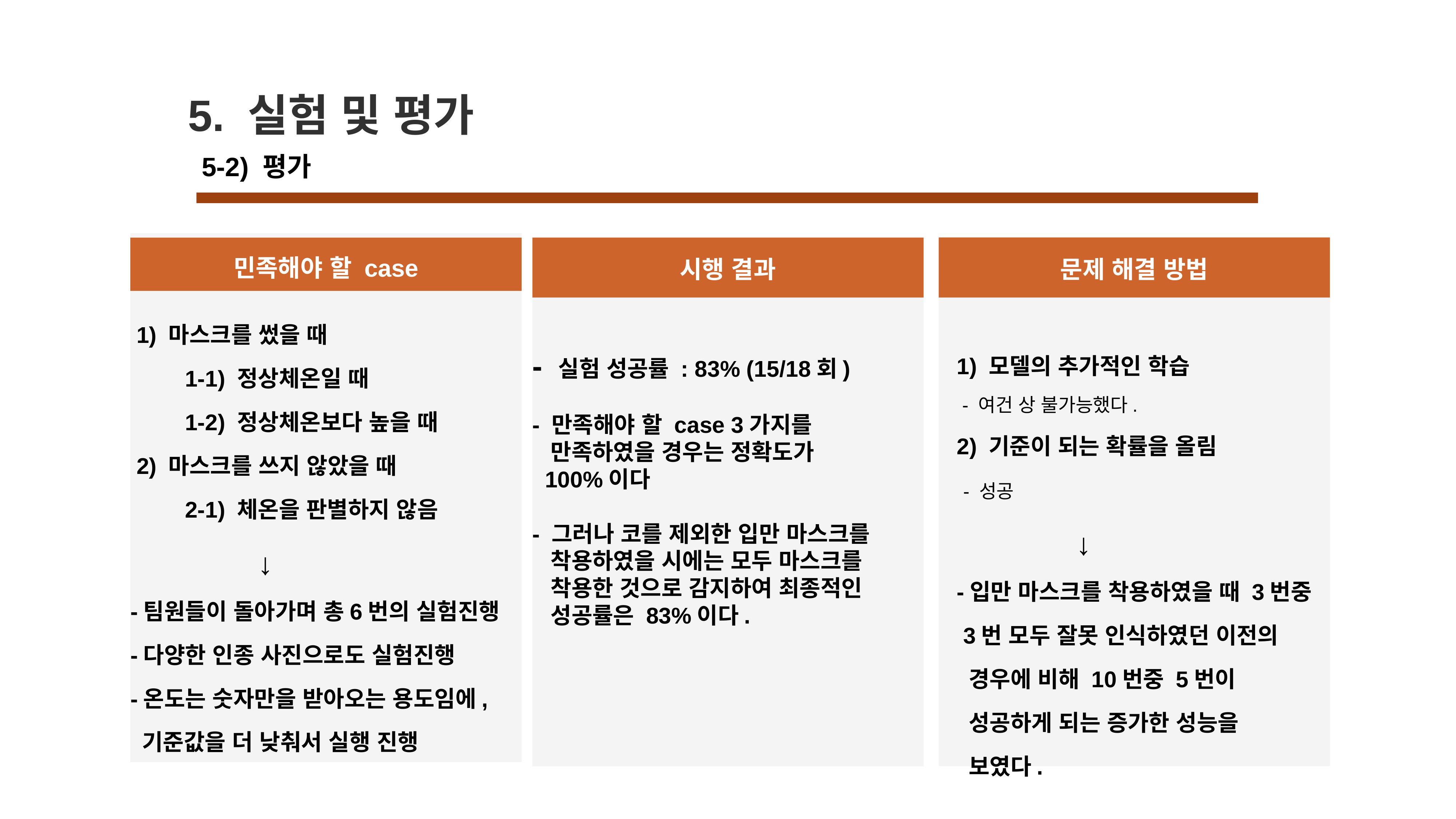

5. 실험 및 평가
5-2) 평가

 1) 마스크를 썼을 때
	1-1) 정상체온일 때
	1-2) 정상체온보다 높을 때
 2) 마스크를 쓰지 않았을 때
 	2-1) 체온을 판별하지 않음
                    ↓
-팀원들이 돌아가며 총6번의 실험진행
-다양한 인종 사진으로도 실험진행
-온도는 숫자만을 받아오는 용도임에,
 기준값을 더 낮춰서 실행 진행

민족해야 할 case

- 실험 성공률 : 83% (15/18회)

- 만족해야 할 case 3가지를
  만족하였을 경우는 정확도가
  100%이다

- 그러나 코를 제외한 입만 마스크를
  착용하였을 시에는 모두 마스크를
  착용한 것으로 감지하여 최종적인
  성공률은 83%이다.
시행 결과

1) 모델의 추가적인 학습
 - 여건 상 불가능했다.
2) 기준이 되는 확률을 올림
 - 성공
                  ↓
-입만 마스크를 착용하였을 때 3번중
 3번 모두 잘못 인식하였던 이전의
 경우에 비해 10번중 5번이
 성공하게 되는 증가한 성능을
 보였다.

문제 해결 방법